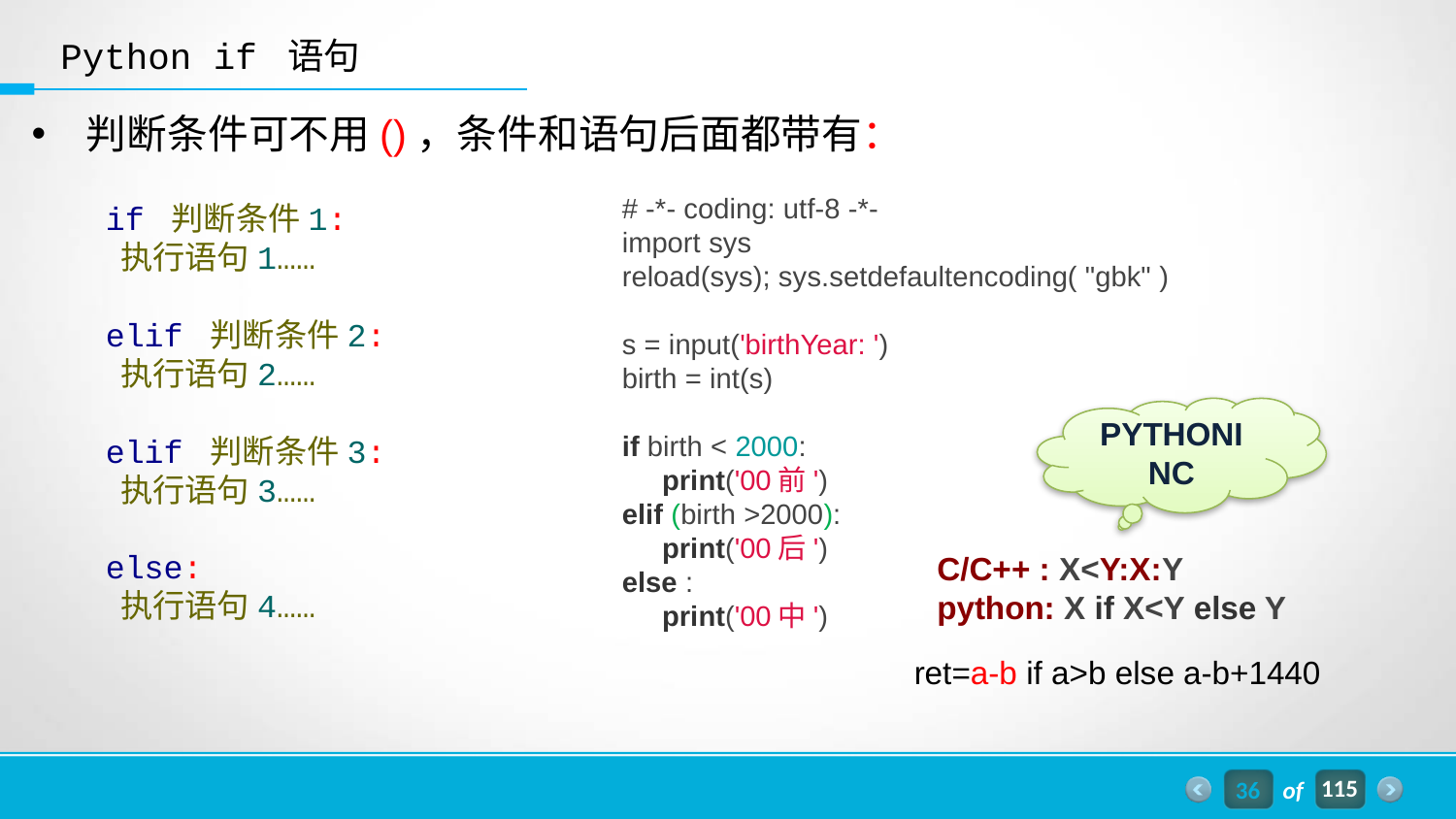

Python if 语句

判断条件可不用()，条件和语句后面都带有：
# -*- coding: utf-8 -*-
import sys
reload(sys); sys.setdefaultencoding( "gbk" )

s = input('birthYear: ')
birth = int(s)

if birth < 2000:
     print('00前')
elif (birth >2000):
     print('00后')
else :
     print('00中')
if 判断条件1:
 执行语句1……

elif 判断条件2:
 执行语句2……

elif 判断条件3:
 执行语句3……

else:
 执行语句4……
PYTHONINC
C/C++ : X<Y:X:Y
python: X if X<Y else Y
ret=a-b if a>b else a-b+1440
36